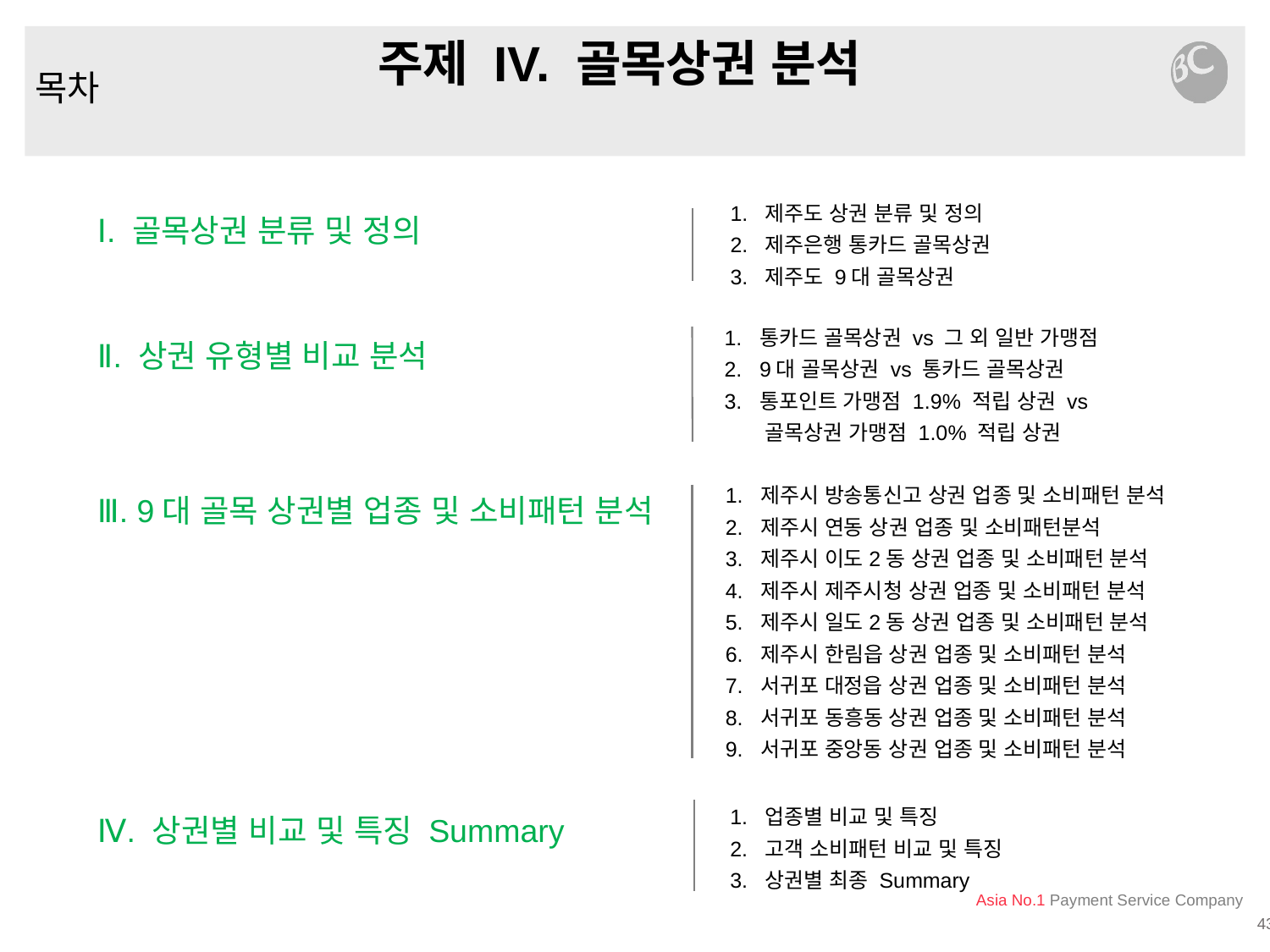

주제 IV. 골목상권 분석
목차
제주도 상권 분류 및 정의
제주은행 통카드 골목상권
제주도 9대 골목상권
Ⅰ. 골목상권 분류 및 정의
통카드 골목상권 vs 그 외 일반 가맹점
9대 골목상권 vs 통카드 골목상권
통포인트 가맹점 1.9% 적립 상권 vs
      골목상권 가맹점 1.0% 적립 상권
Ⅱ. 상권 유형별 비교 분석
제주시 방송통신고 상권 업종 및 소비패턴 분석
제주시 연동 상권 업종 및 소비패턴분석
제주시 이도2동 상권 업종 및 소비패턴 분석
제주시 제주시청 상권 업종 및 소비패턴 분석
제주시 일도2동 상권 업종 및 소비패턴 분석
제주시 한림읍 상권 업종 및 소비패턴 분석
서귀포 대정읍 상권 업종 및 소비패턴 분석
서귀포 동흥동 상권 업종 및 소비패턴 분석
서귀포 중앙동 상권 업종 및 소비패턴 분석
Ⅲ. 9대 골목 상권별 업종 및 소비패턴 분석
업종별 비교 및 특징
고객 소비패턴 비교 및 특징
상권별 최종 Summary
Ⅳ. 상권별 비교 및 특징 Summary